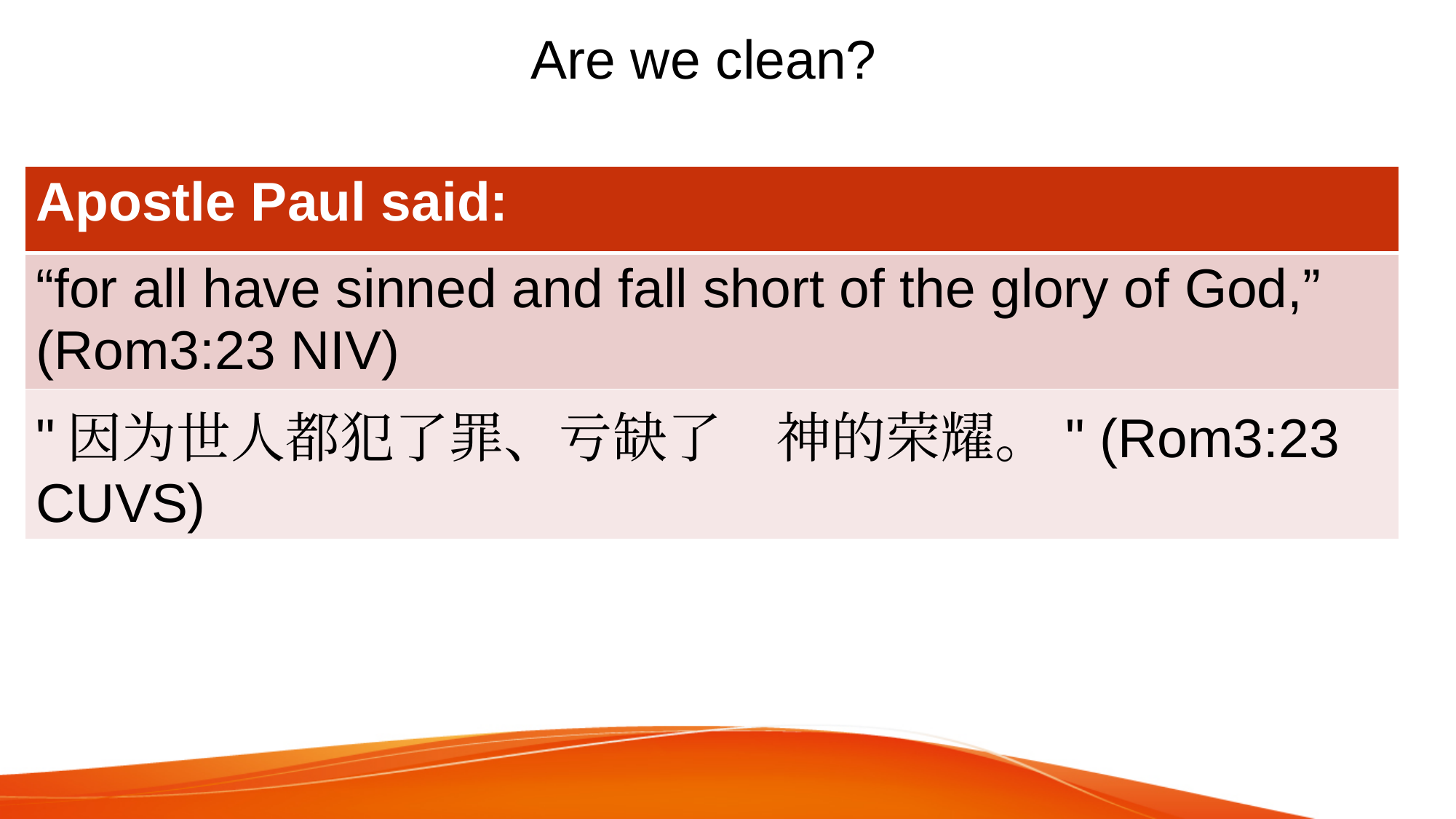

# Are we clean?
| Apostle Paul said: |
| --- |
| “for all have sinned and fall short of the glory of God,” (Rom3:23 NIV) |
| "因为世人都犯了罪、亏缺了　神的荣耀。" (Rom3:23 CUVS) |